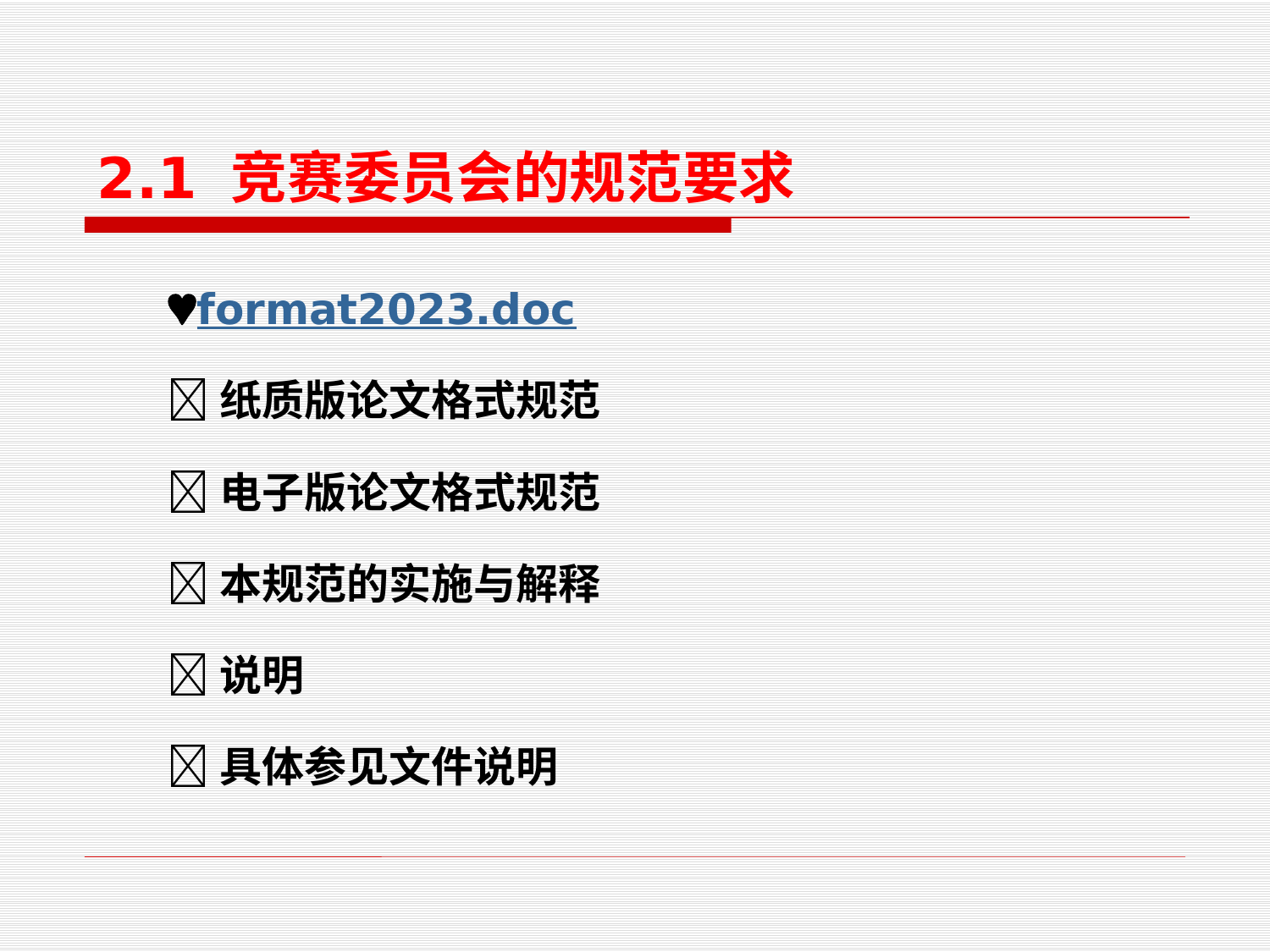

2.1 竞赛委员会的规范要求
♥format2023.doc
♥纸质版论文格式规范
♥电子版论文格式规范
♥本规范的实施与解释
♥说明
♥具体参见文件说明